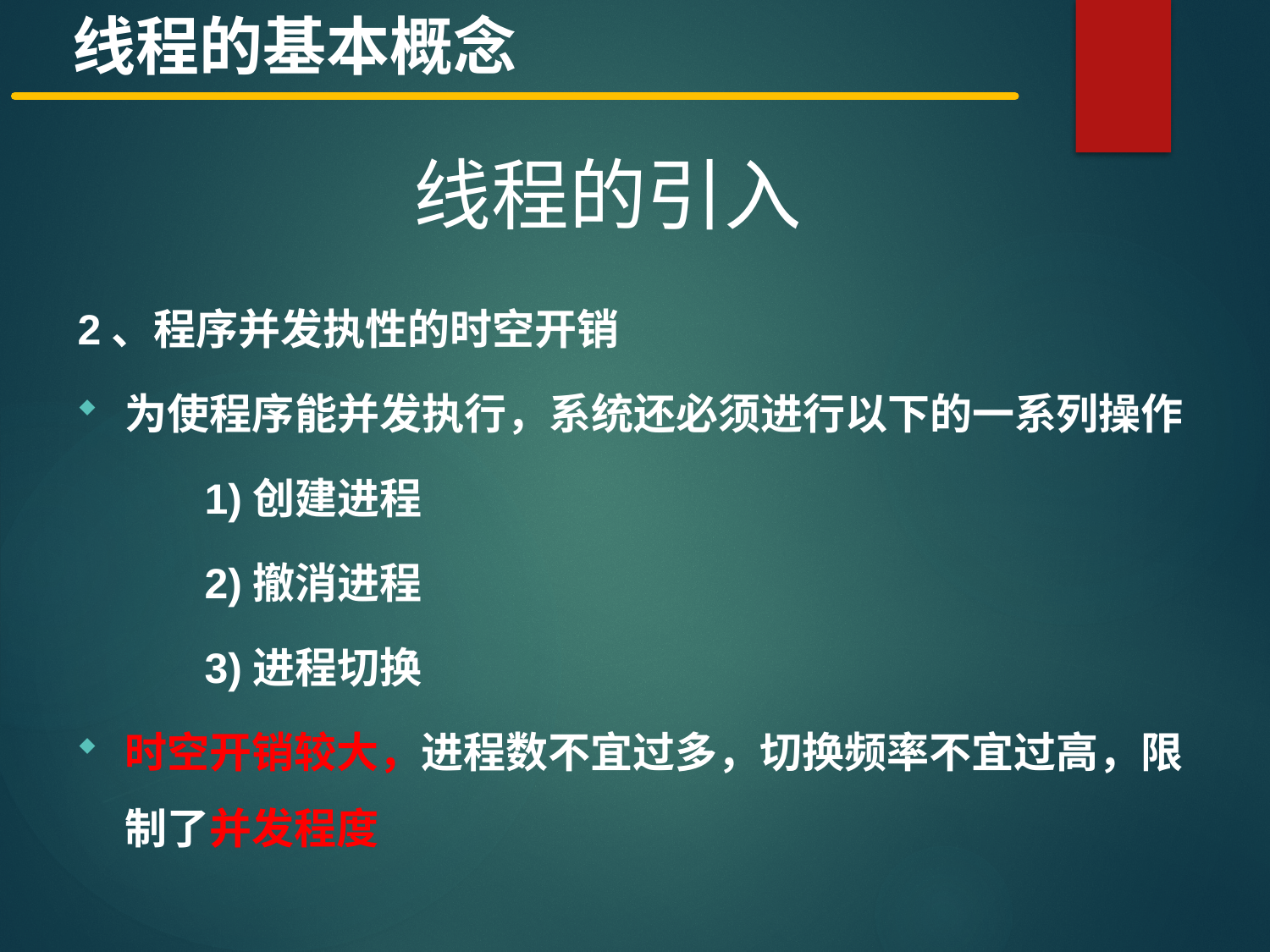

线程的基本概念
线程的引入
2、程序并发执性的时空开销
为使程序能并发执行，系统还必须进行以下的一系列操作
1)创建进程
2)撤消进程
3)进程切换
时空开销较大，进程数不宜过多，切换频率不宜过高，限制了并发程度